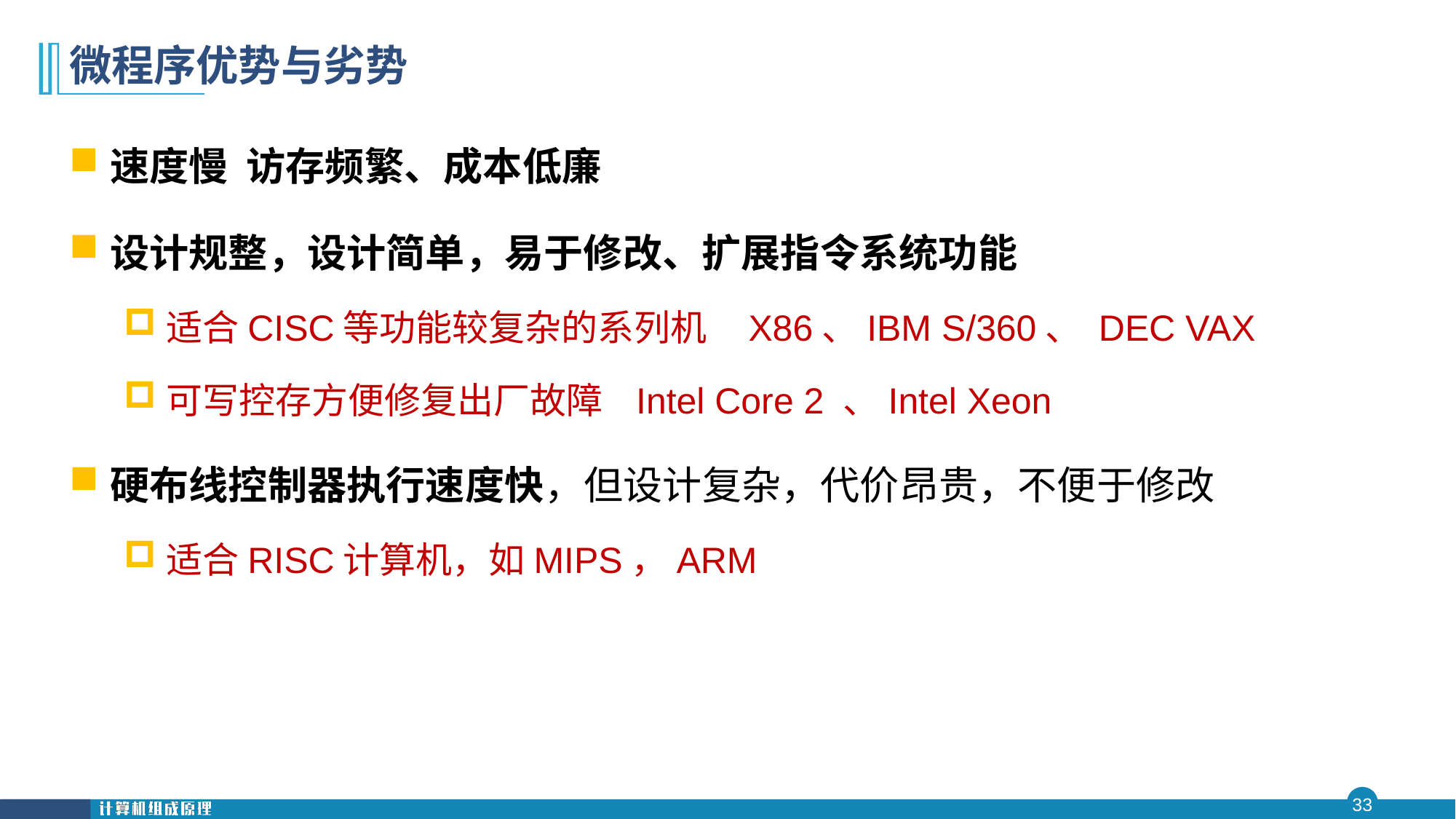

# 微程序优势与劣势
速度慢  访存频繁、成本低廉
设计规整，设计简单，易于修改、扩展指令系统功能
适合CISC等功能较复杂的系列机    X86、IBM S/360、 DEC VAX
可写控存方便修复出厂故障   Intel Core 2 、Intel Xeon
硬布线控制器执行速度快，但设计复杂，代价昂贵，不便于修改
适合RISC计算机，如MIPS，ARM